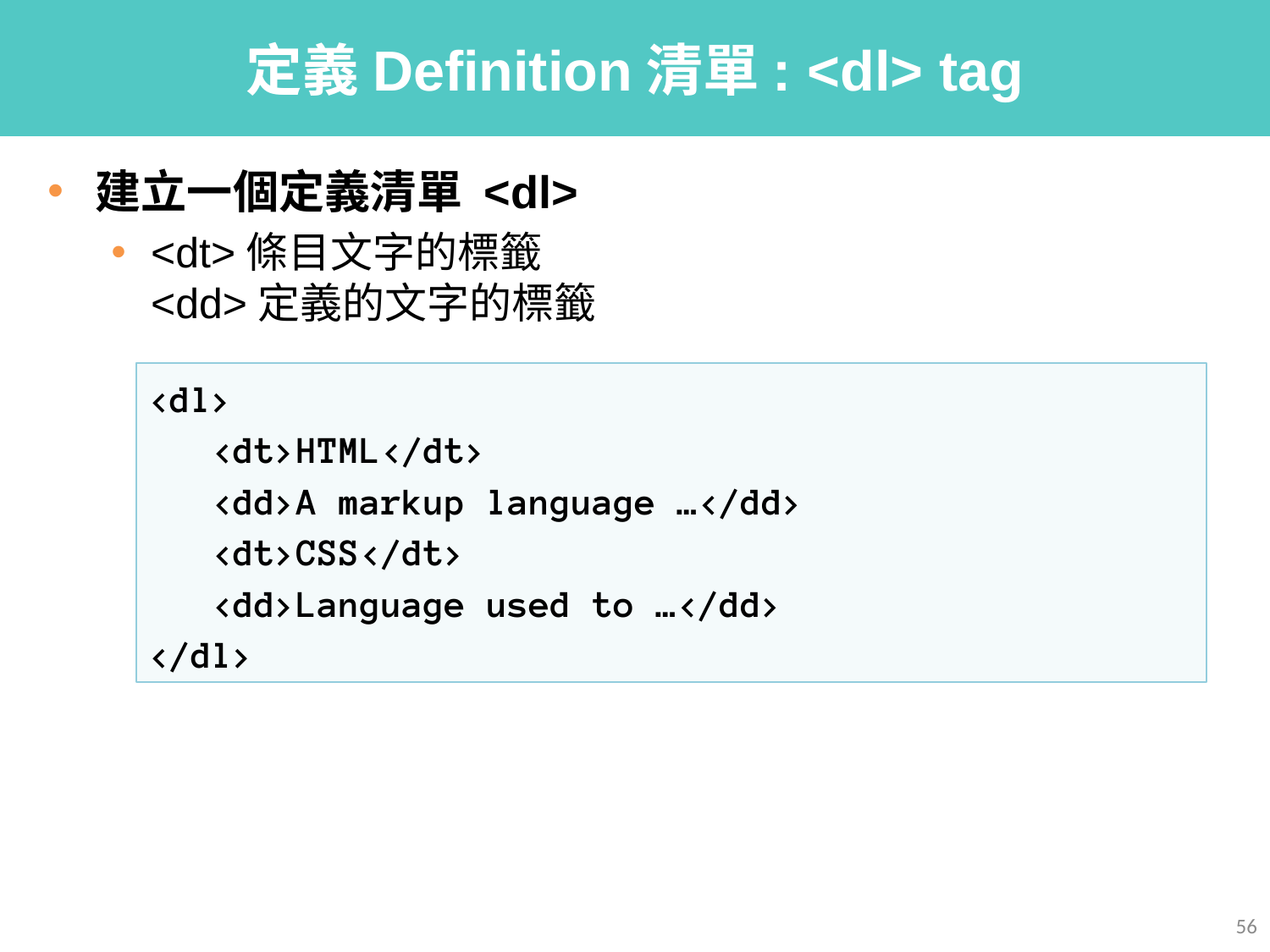

# 定義Definition清單: <dl> tag
建立一個定義清單 <dl>
<dt>條目文字的標籤
<dd>定義的文字的標籤

<dl>
<dt>HTML</dt>
<dd>A markup language …</dd>
<dt>CSS</dt>
<dd>Language used to …</dd>
</dl>
56